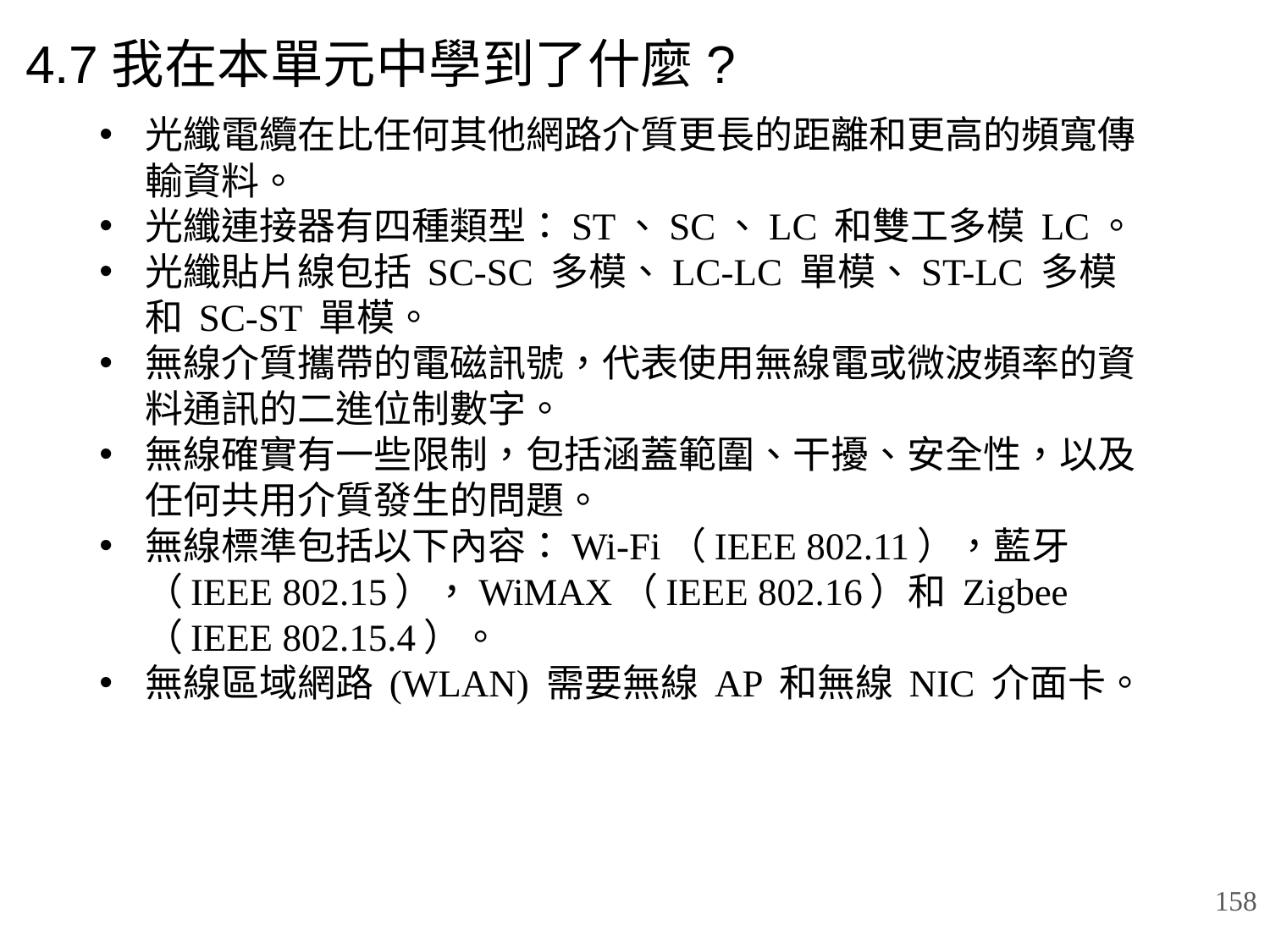

4.7我在本單元中學到了什麼?
光纖電纜在比任何其他網路介質更長的距離和更高的頻寬傳輸資料。
光纖連接器有四種類型：ST、SC、LC 和雙工多模 LC。
光纖貼片線包括 SC-SC 多模、LC-LC 單模、ST-LC 多模和 SC-ST 單模。
無線介質攜帶的電磁訊號，代表使用無線電或微波頻率的資料通訊的二進位制數字。
無線確實有一些限制，包括涵蓋範圍、干擾、安全性，以及任何共用介質發生的問題。
無線標準包括以下內容：Wi-Fi（IEEE 802.11），藍牙（IEEE 802.15），WiMAX（IEEE 802.16）和 Zigbee （IEEE 802.15.4）。
無線區域網路 (WLAN) 需要無線 AP 和無線 NIC 介面卡。

158